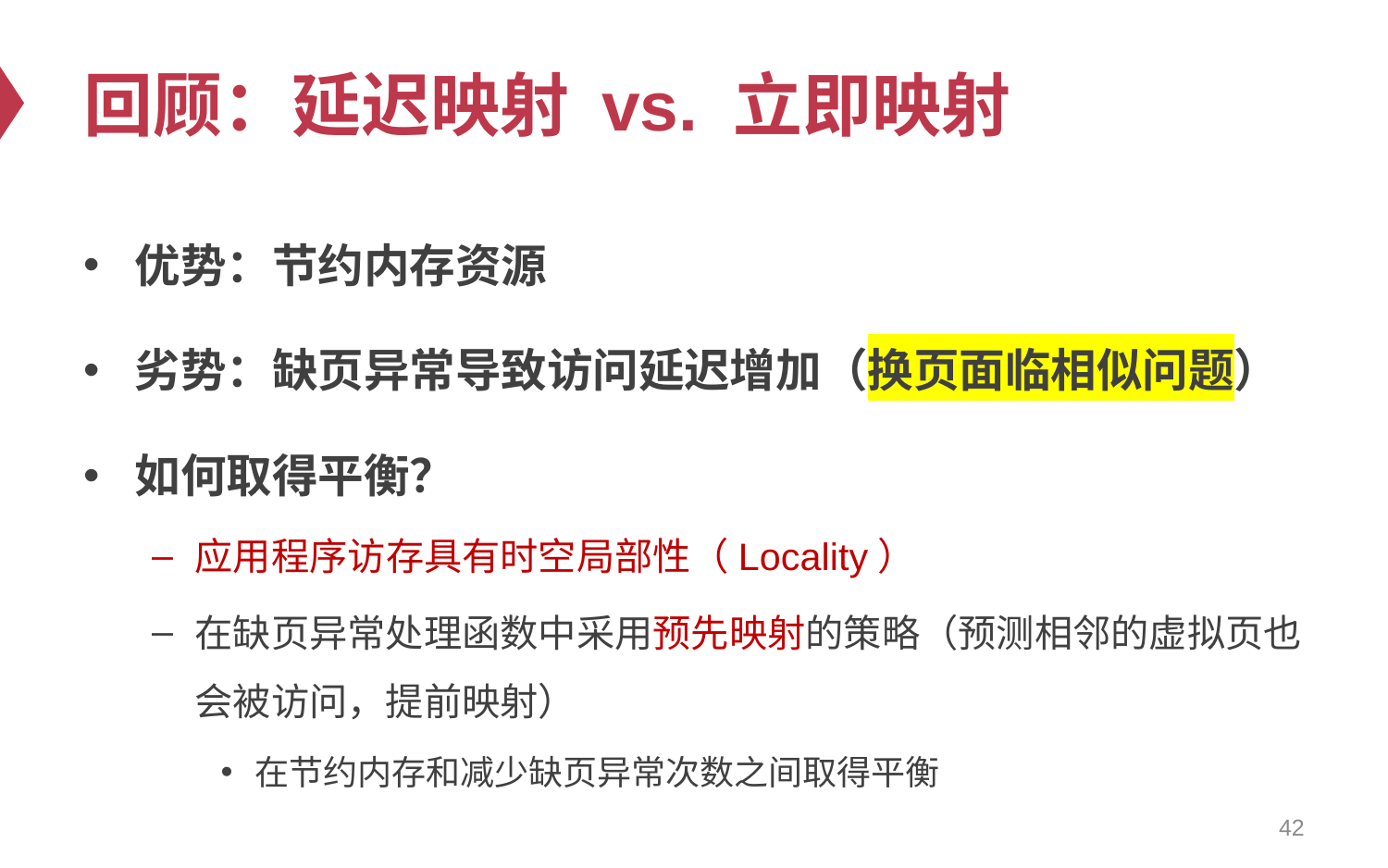

# 回顾：延迟映射 vs. 立即映射
优势：节约内存资源
劣势：缺页异常导致访问延迟增加（换页面临相似问题）
如何取得平衡？
应用程序访存具有时空局部性（Locality）
在缺页异常处理函数中采用预先映射的策略（预测相邻的虚拟页也会被访问，提前映射）
在节约内存和减少缺页异常次数之间取得平衡

42